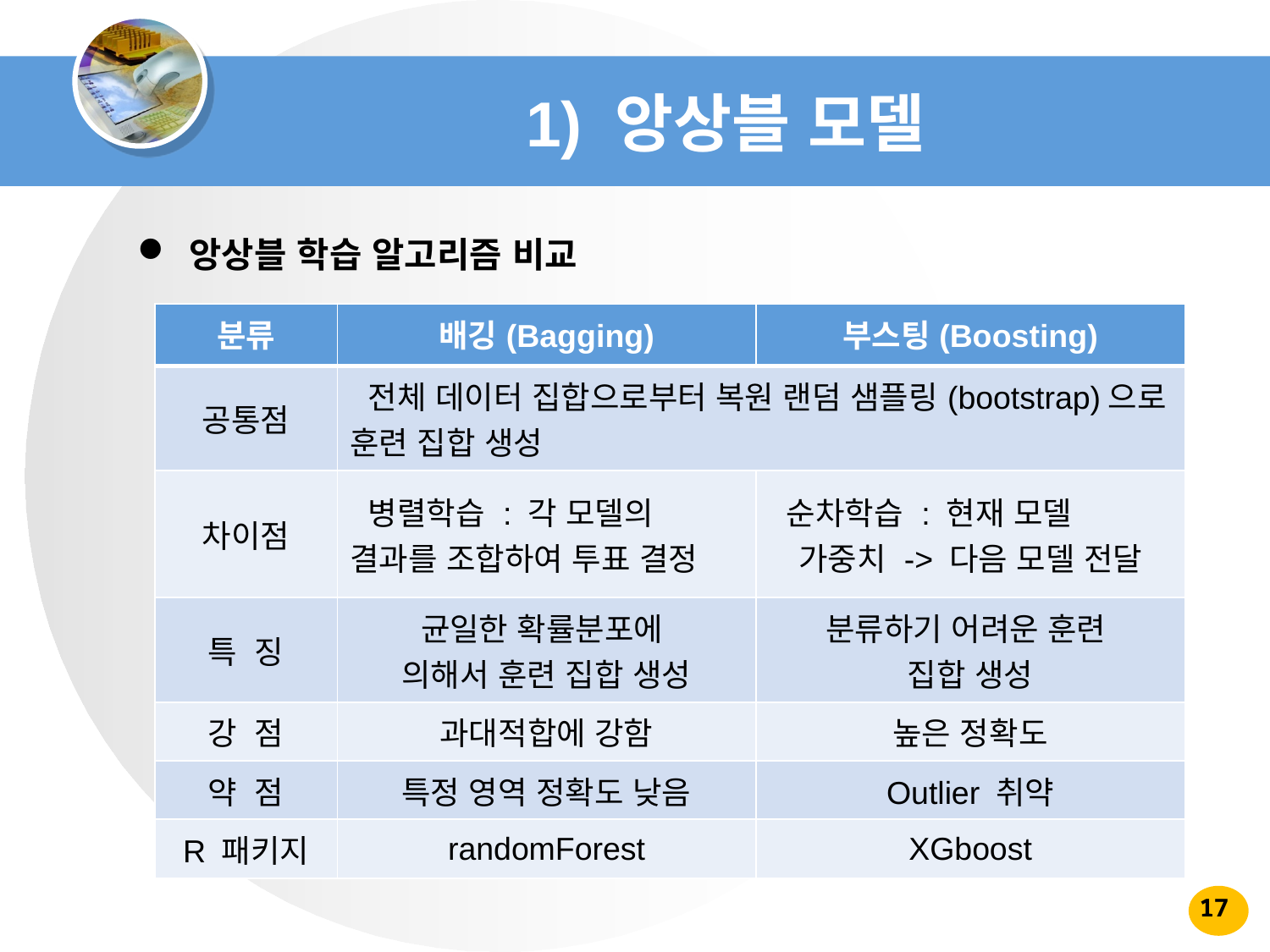

# 1) 앙상블 모델
 앙상블 학습 알고리즘 비교
| 분류 | 배깅(Bagging) | 부스팅(Boosting) |
| --- | --- | --- |
| 공통점 | 전체 데이터 집합으로부터 복원 랜덤 샘플링(bootstrap)으로 훈련 집합 생성 |  |
| 차이점 | 병렬학습 : 각 모델의 결과를 조합하여 투표 결정 | 순차학습 : 현재 모델 가중치 -> 다음 모델 전달 |
| 특 징 | 균일한 확률분포에 의해서 훈련 집합 생성 | 분류하기 어려운 훈련 집합 생성 |
| 강 점 | 과대적합에 강함 | 높은 정확도 |
| 약 점 | 특정 영역 정확도 낮음 | Outlier 취약 |
| R 패키지 | randomForest | XGboost |
17